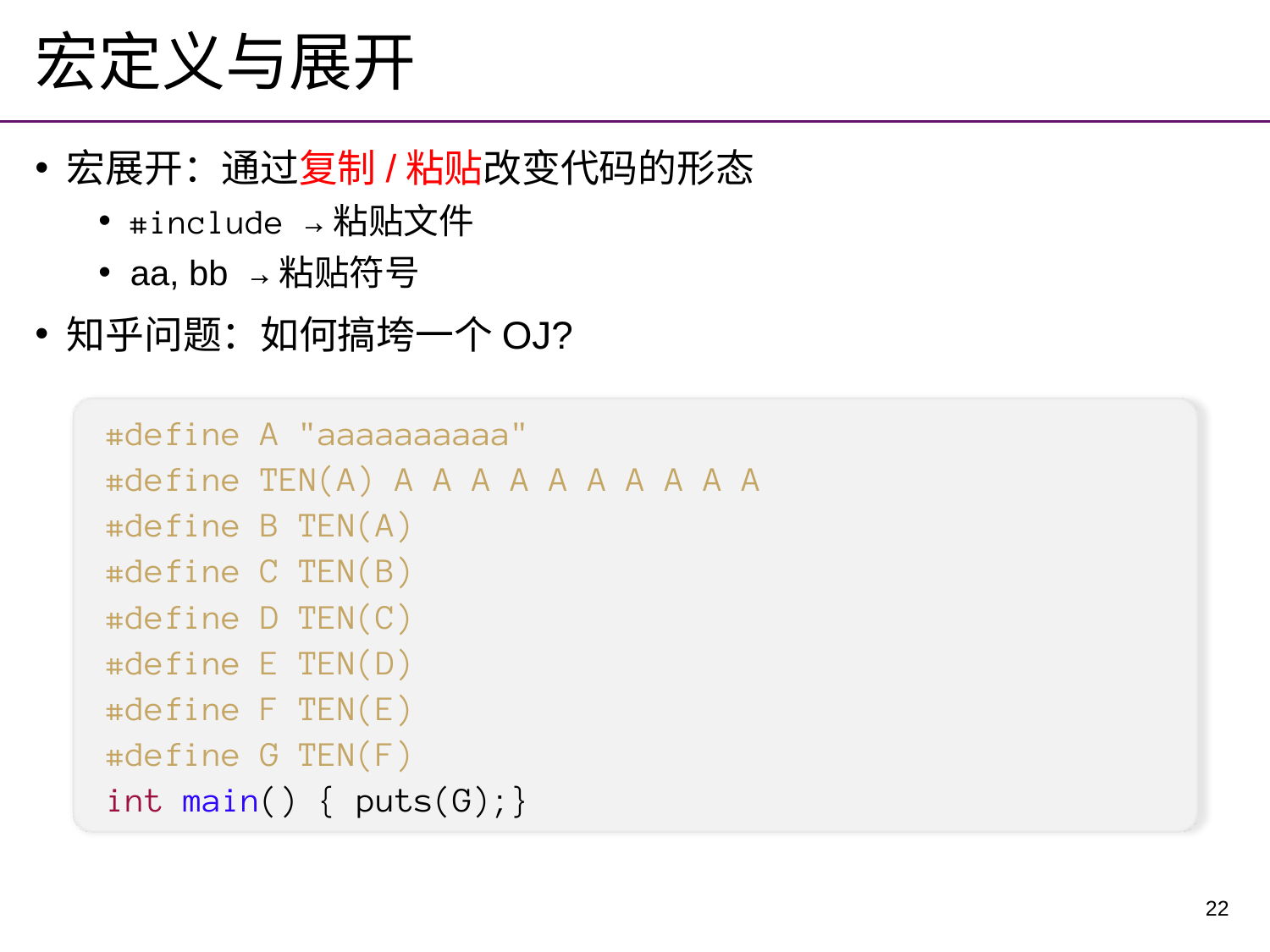

# 宏定义与展开
宏展开：通过复制/粘贴改变代码的形态
#include →粘贴文件
aa, bb →粘贴符号
知乎问题：如何搞垮一个OJ?

#define A "aaaaaaaaaa"
#define TEN(A) A A A A A A A A A A
#define B TEN(A)
#define C TEN(B)
#define D TEN(C)
#define E TEN(D)
#define F TEN(E)
#define G TEN(F)
int main() { puts(G);}
22